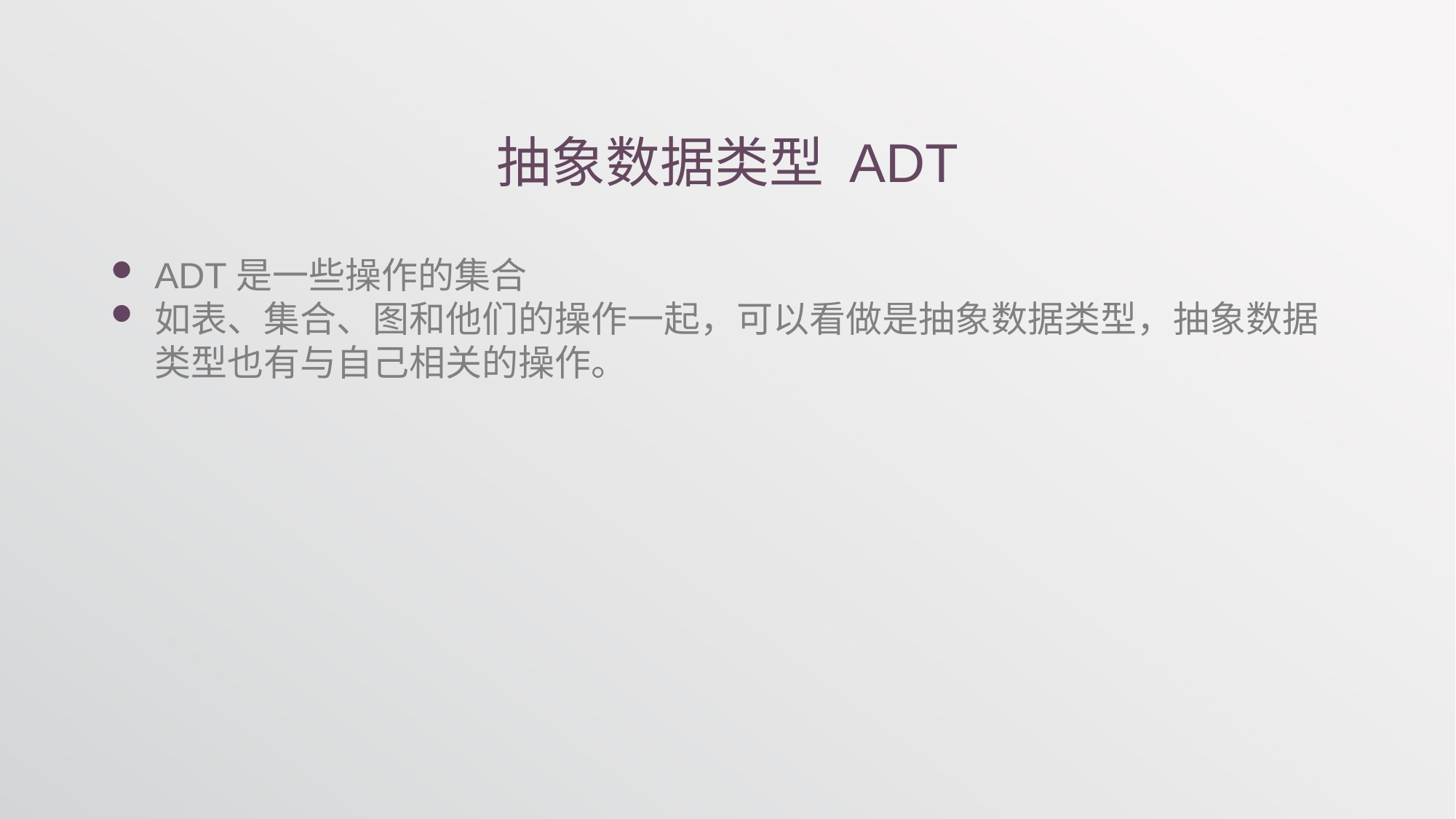

# 抽象数据类型 ADT
ADT是一些操作的集合
如表、集合、图和他们的操作一起，可以看做是抽象数据类型，抽象数据类型也有与自己相关的操作。